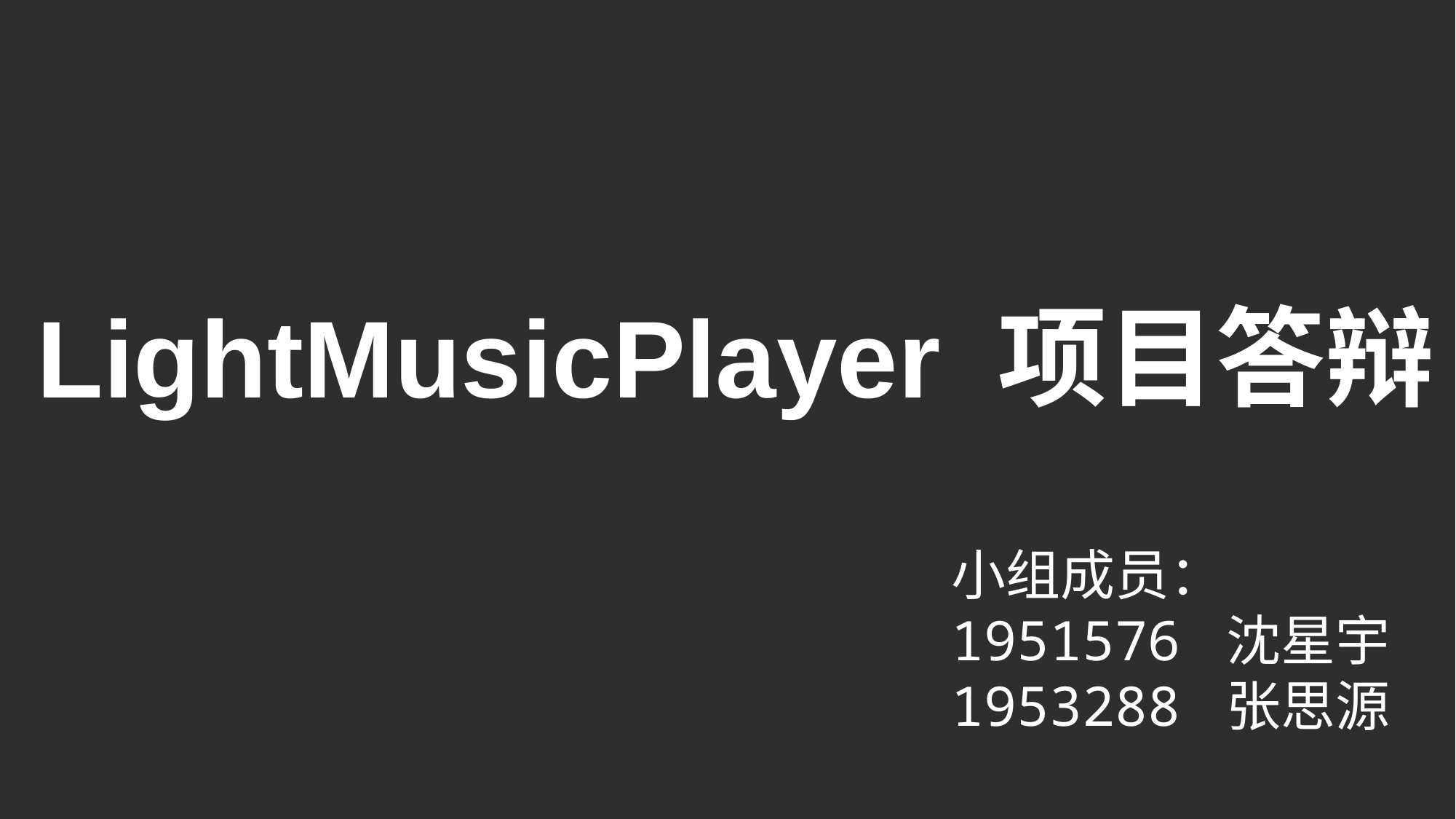

LightMusicPlayer 项目答辩
小组成员：
1951576 沈星宇
1953288 张思源